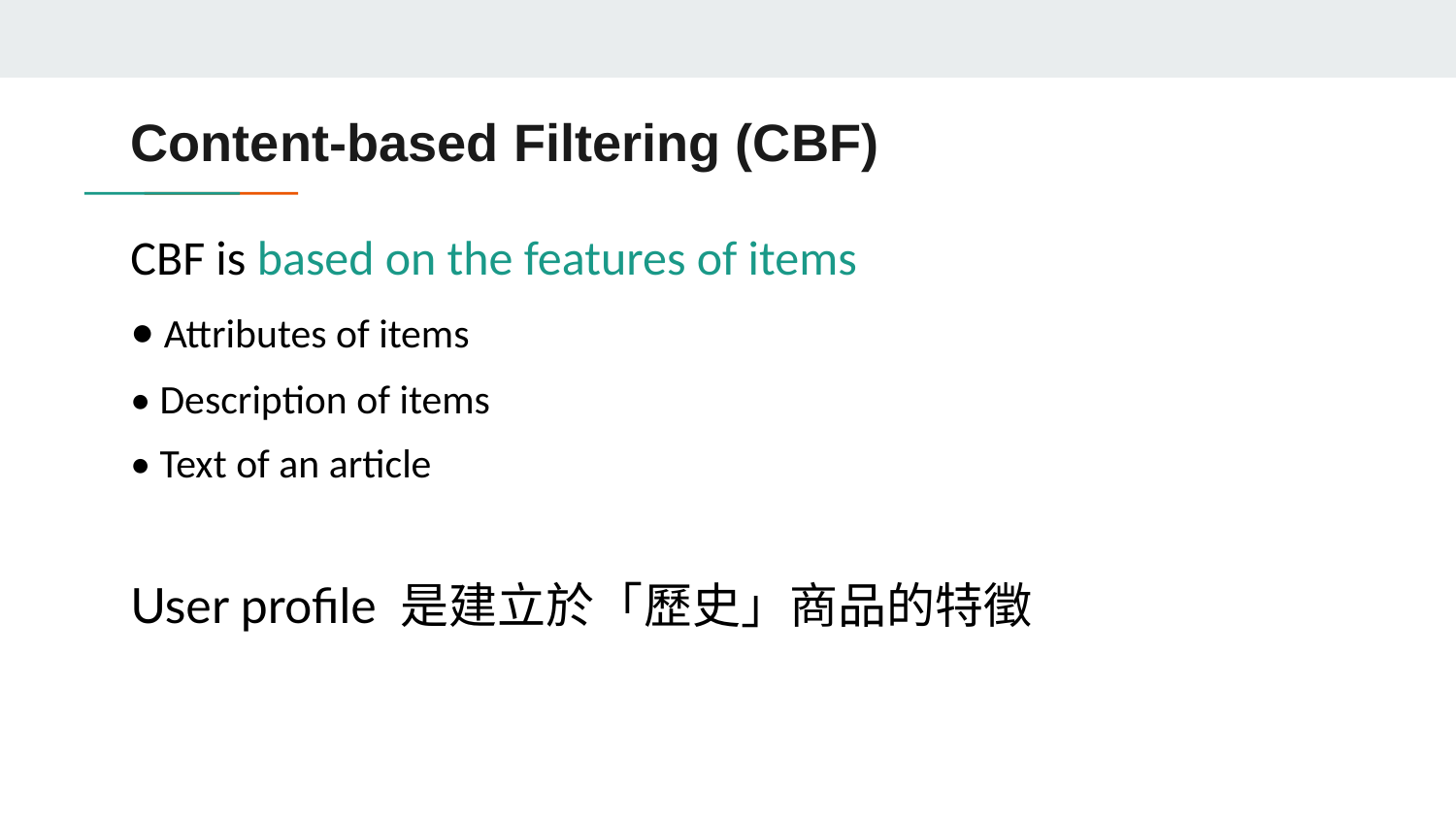

# Content-based Filtering (CBF)
CBF is based on the features of items
• Attributes of items
• Description of items
• Text of an article

User profile 是建立於「歷史」商品的特徵